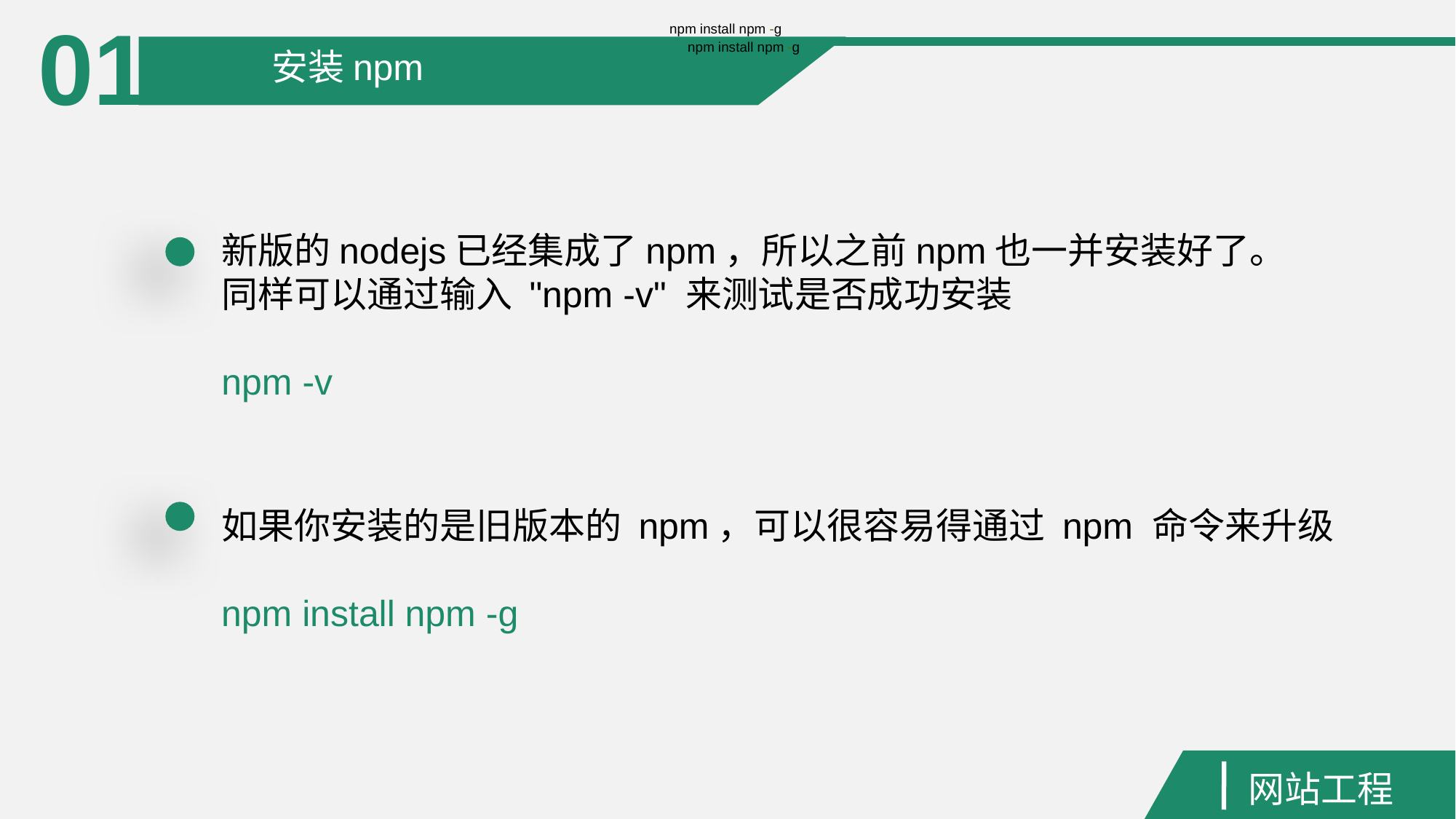

npm install npm -g
01
npm install npm -g
安装npm
新版的nodejs已经集成了npm，所以之前npm也一并安装好了。同样可以通过输入 "npm -v" 来测试是否成功安装

npm -v

如果你安装的是旧版本的 npm，可以很容易得通过 npm 命令来升级

npm install npm -g